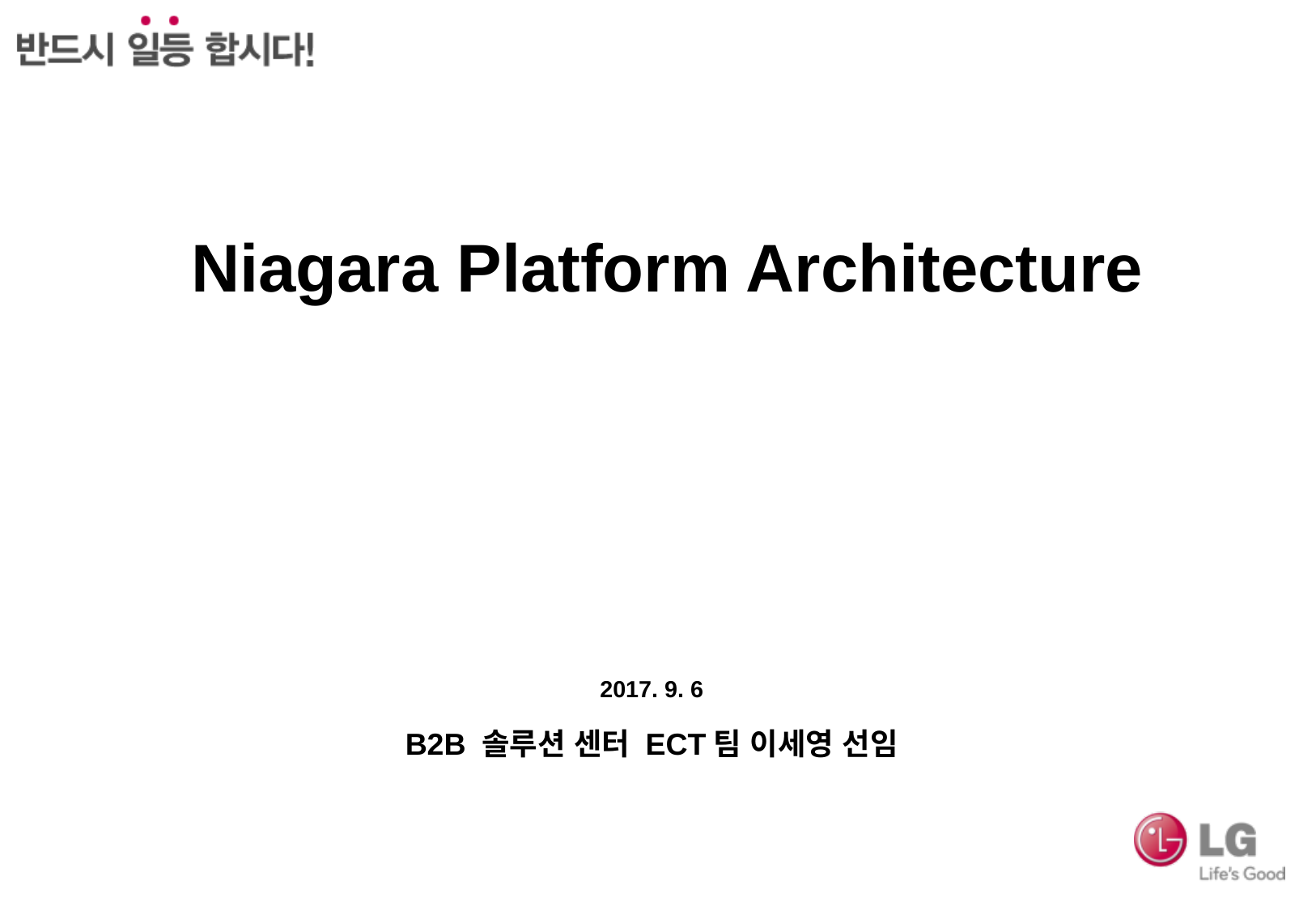

Niagara Platform Architecture

2017. 9. 6
B2B 솔루션 센터 ECT팀 이세영 선임